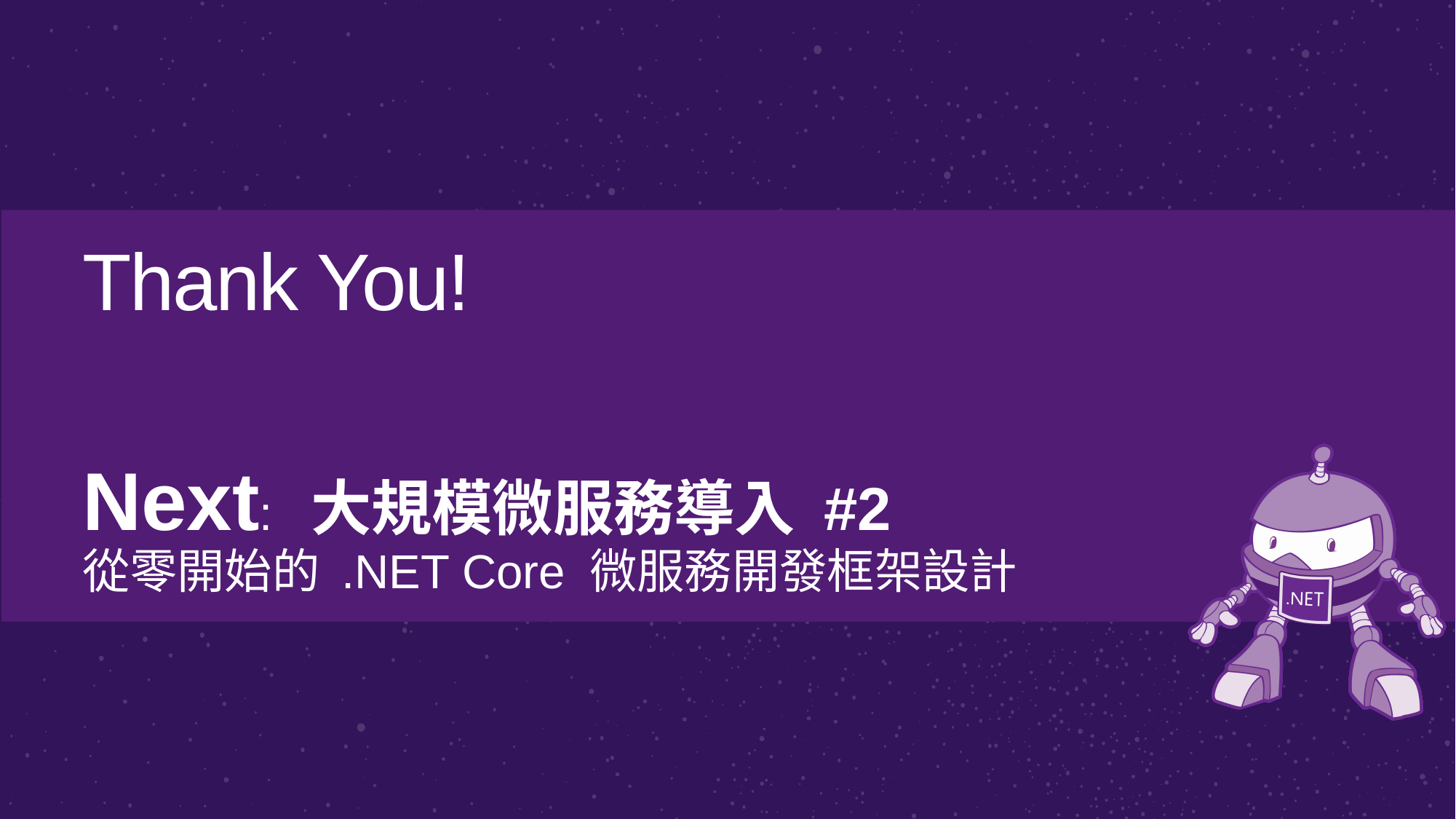

# Thank You!
Next:  大規模微服務導入 #2
從零開始的 .NET Core 微服務開發框架設計